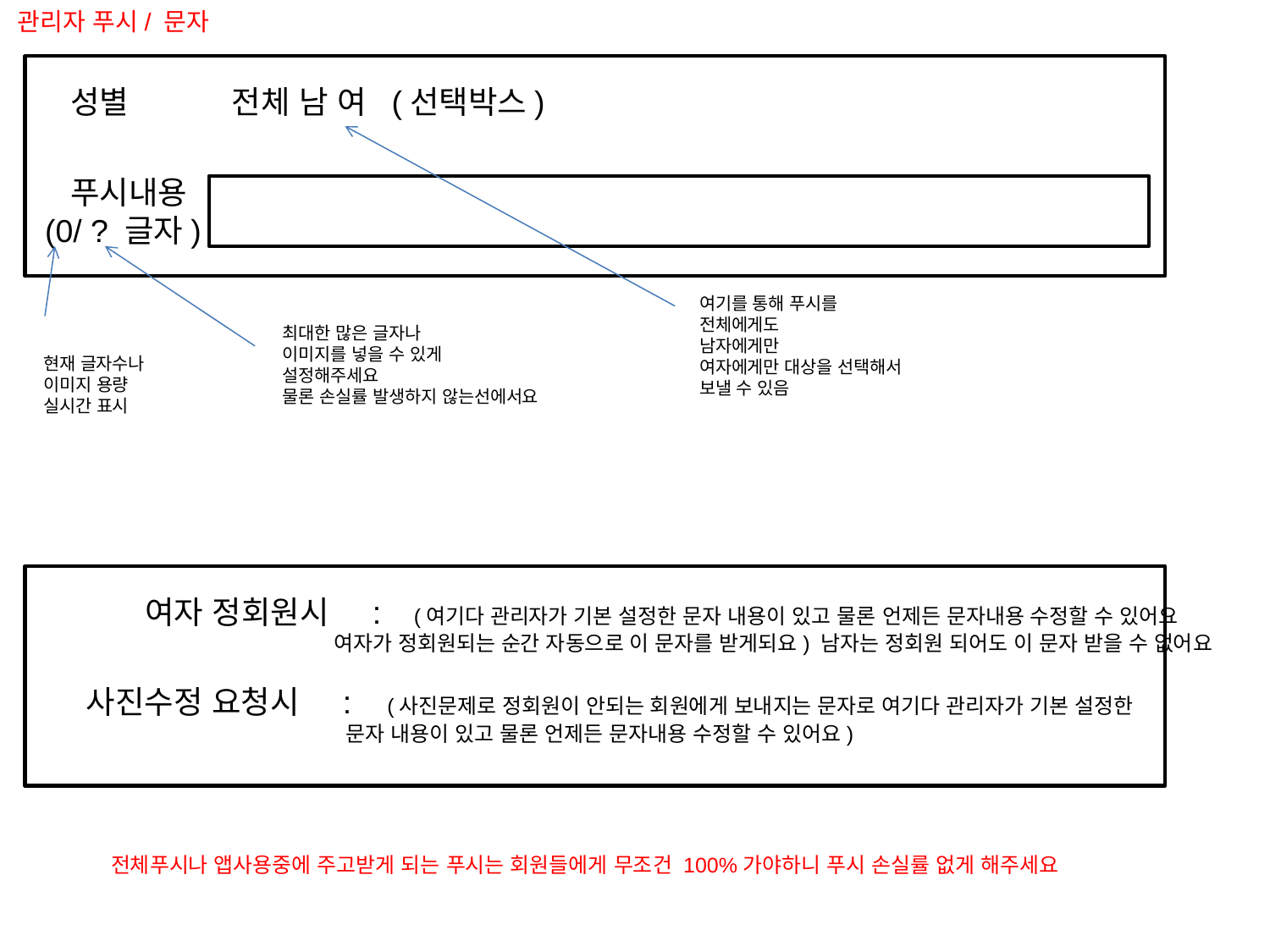

관리자 푸시/ 문자

성별
전체 남 여  (선택박스)
  푸시내용
(0/ ? 글자)

여기를 통해 푸시를
전체에게도
남자에게만
여자에게만 대상을 선택해서
보낼 수 있음
최대한 많은 글자나
이미지를 넣을 수 있게
설정해주세요
물론 손실률 발생하지 않는선에서요
현재 글자수나
이미지 용량
실시간 표시

여자 정회원시    :    (여기다 관리자가 기본 설정한 문자 내용이 있고 물론 언제든 문자내용 수정할 수 있어요
                               여자가 정회원되는 순간 자동으로 이 문자를 받게되요) 남자는 정회원 되어도 이 문자 받을 수 없어요
사진수정 요청시    :    (사진문제로 정회원이 안되는 회원에게 보내지는 문자로 여기다 관리자가 기본 설정한
                                           문자 내용이 있고 물론 언제든 문자내용 수정할 수 있어요)
전체푸시나 앱사용중에 주고받게 되는 푸시는 회원들에게 무조건 100%가야하니 푸시 손실률 없게 해주세요